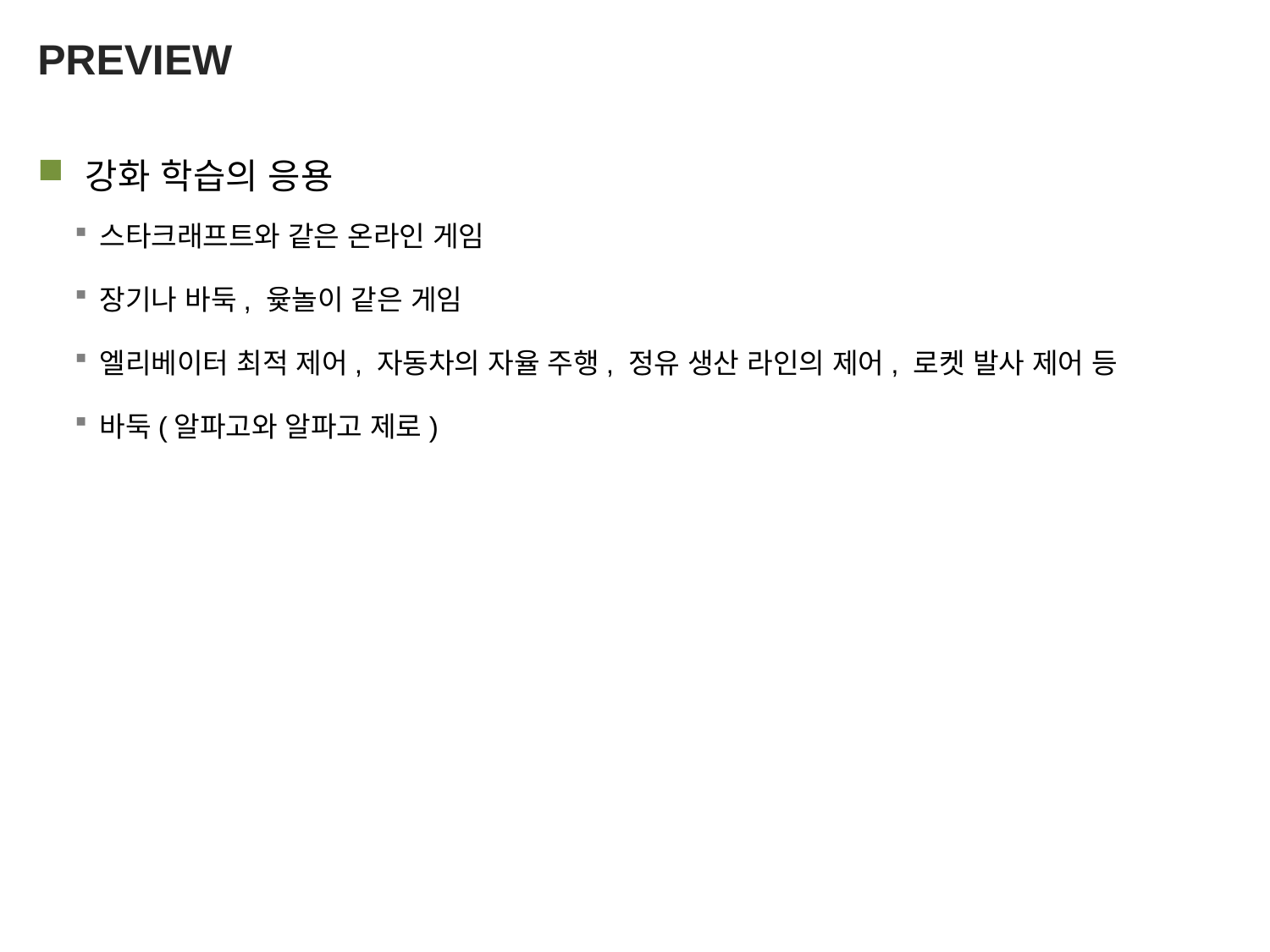

# PREVIEW
강화 학습의 응용
스타크래프트와 같은 온라인 게임
장기나 바둑, 윷놀이 같은 게임
엘리베이터 최적 제어, 자동차의 자율 주행, 정유 생산 라인의 제어, 로켓 발사 제어 등
바둑(알파고와 알파고 제로)